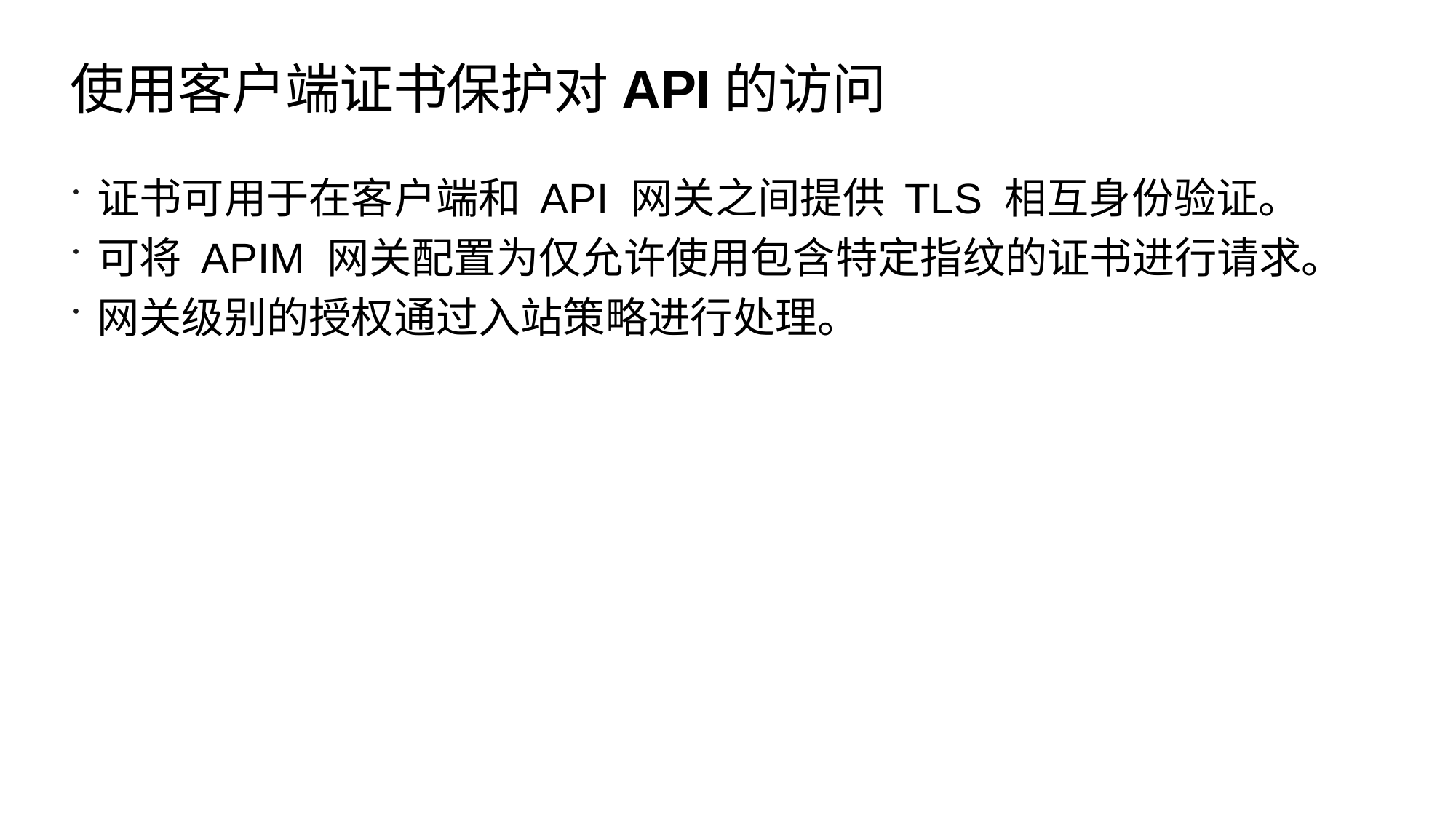

# 使用客户端证书保护对API的访问
证书可用于在客户端和 API 网关之间提供 TLS 相互身份验证。
可将 APIM 网关配置为仅允许使用包含特定指纹的证书进行请求。
网关级别的授权通过入站策略进行处理。